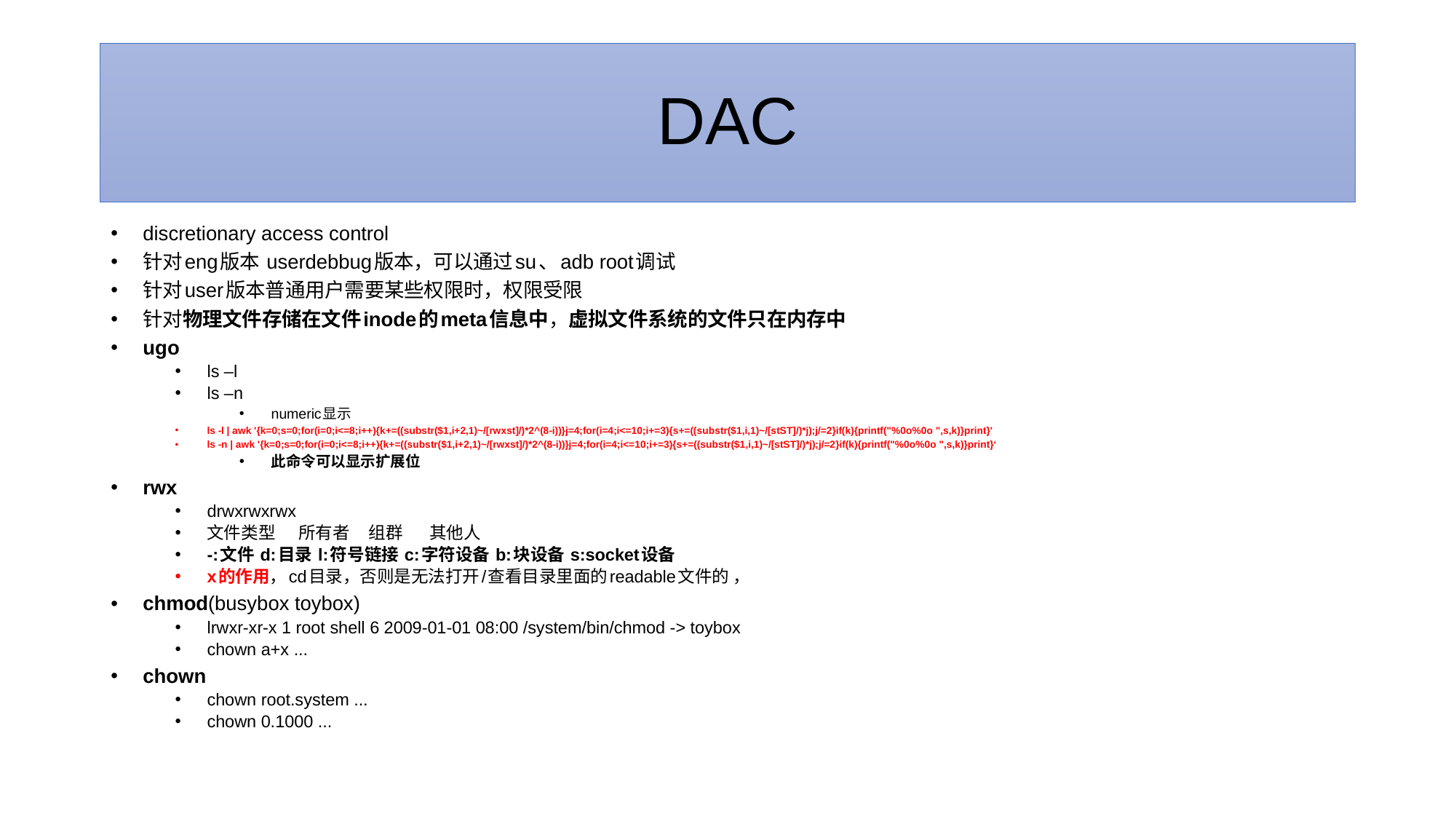

# DAC
discretionary access control
针对eng版本 userdebbug版本，可以通过su、adb root调试
针对user版本普通用户需要某些权限时，权限受限
针对物理文件存储在文件inode的meta信息中，虚拟文件系统的文件只在内存中
ugo
ls –l
ls –n
numeric显示
ls -l | awk '{k=0;s=0;for(i=0;i<=8;i++){k+=((substr($1,i+2,1)~/[rwxst]/)*2^(8-i))}j=4;for(i=4;i<=10;i+=3){s+=((substr($1,i,1)~/[stST]/)*j);j/=2}if(k){printf("%0o%0o ",s,k)}print}'
ls -n | awk '{k=0;s=0;for(i=0;i<=8;i++){k+=((substr($1,i+2,1)~/[rwxst]/)*2^(8-i))}j=4;for(i=4;i<=10;i+=3){s+=((substr($1,i,1)~/[stST]/)*j);j/=2}if(k){printf("%0o%0o ",s,k)}print}‘
此命令可以显示扩展位
rwx
drwxrwxrwx
文件类型      所有者     组群       其他人
-:文件 d:目录 l:符号链接 c:字符设备 b:块设备 s:socket设备
x的作用，cd目录，否则是无法打开/查看目录里面的readable文件的 ，
chmod(busybox toybox)
lrwxr-xr-x 1 root shell 6 2009-01-01 08:00 /system/bin/chmod -> toybox
chown a+x ...
chown
chown root.system ...
chown 0.1000 ...